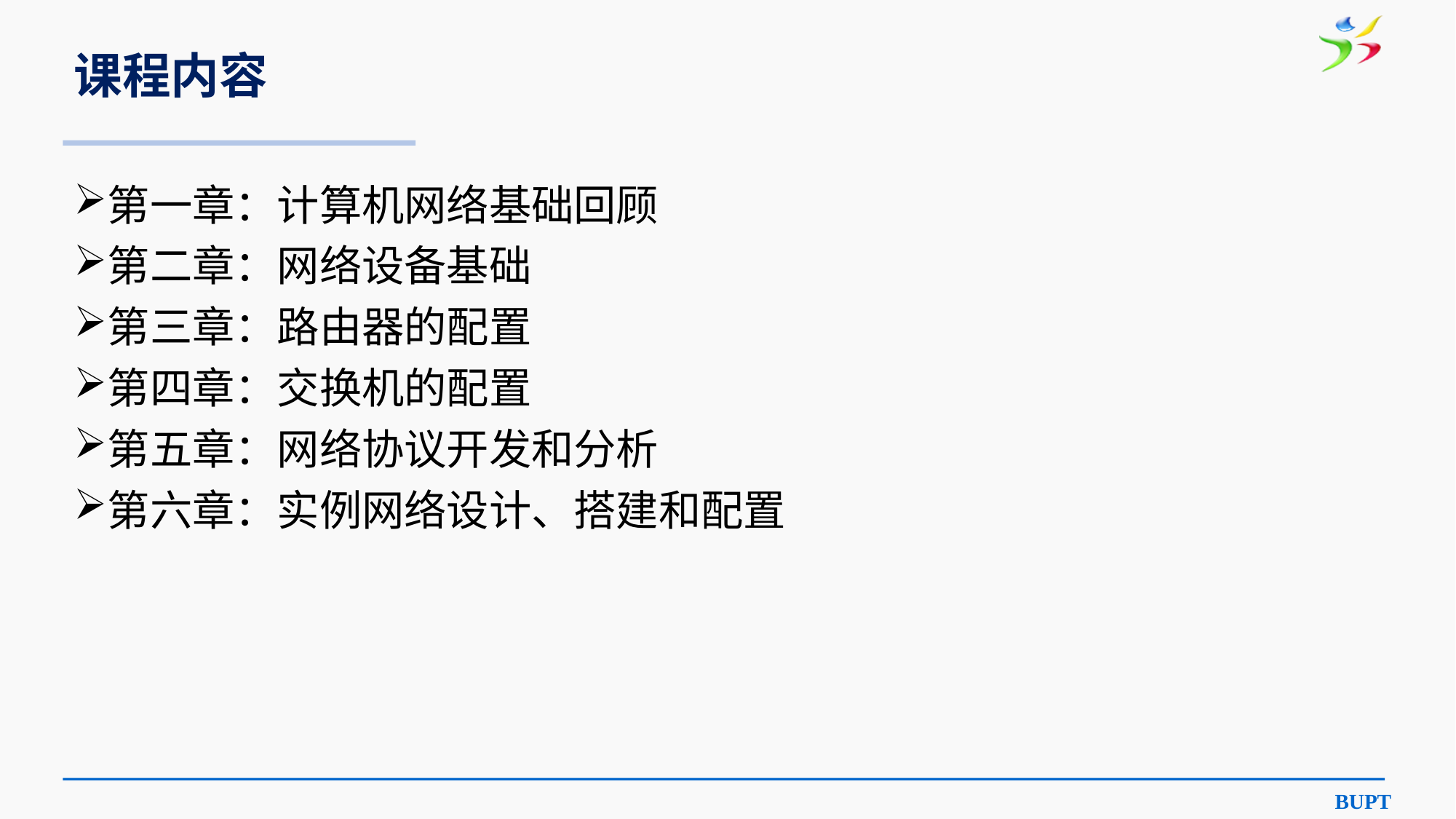

# 课程内容
第一章：计算机网络基础回顾
第二章：网络设备基础
第三章：路由器的配置
第四章：交换机的配置
第五章：网络协议开发和分析
第六章：实例网络设计、搭建和配置